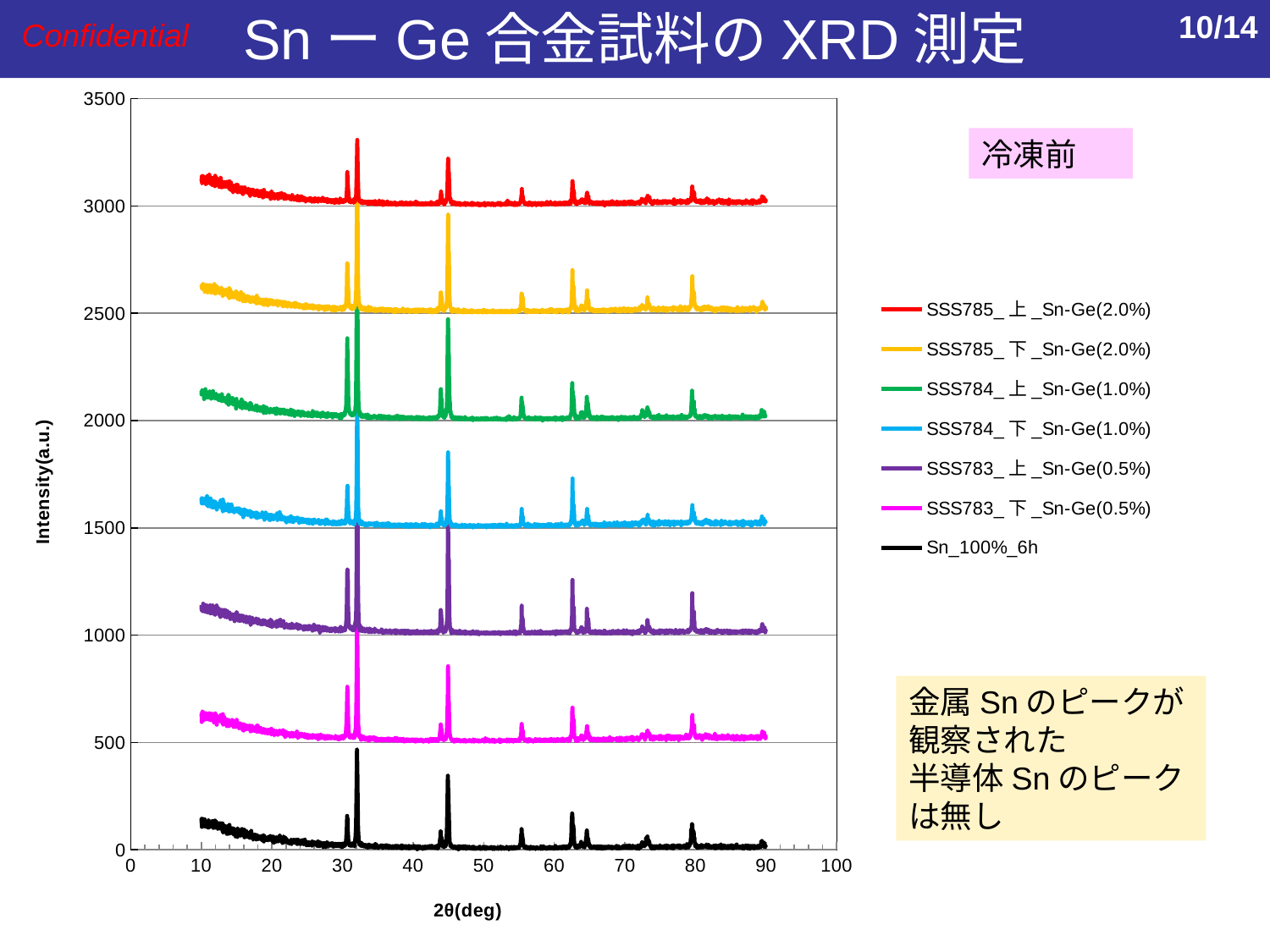

SnーGe合金試料のXRD測定
10/14
Confidential

### Chart

| Category | SSS785_上_Sn-Ge(2.0%) | SSS785_下_Sn-Ge(2.0%) | SSS784_上_Sn-Ge(1.0%) | SSS784_下_Sn-Ge(1.0%) | SSS783_上_Sn-Ge(0.5%) | SSS783_下_Sn-Ge(0.5%) | Sn_100%_6h |
|---|---|---|---|---|---|---|---|
冷凍前
金属Snのピークが観察された
半導体Snのピークは無し